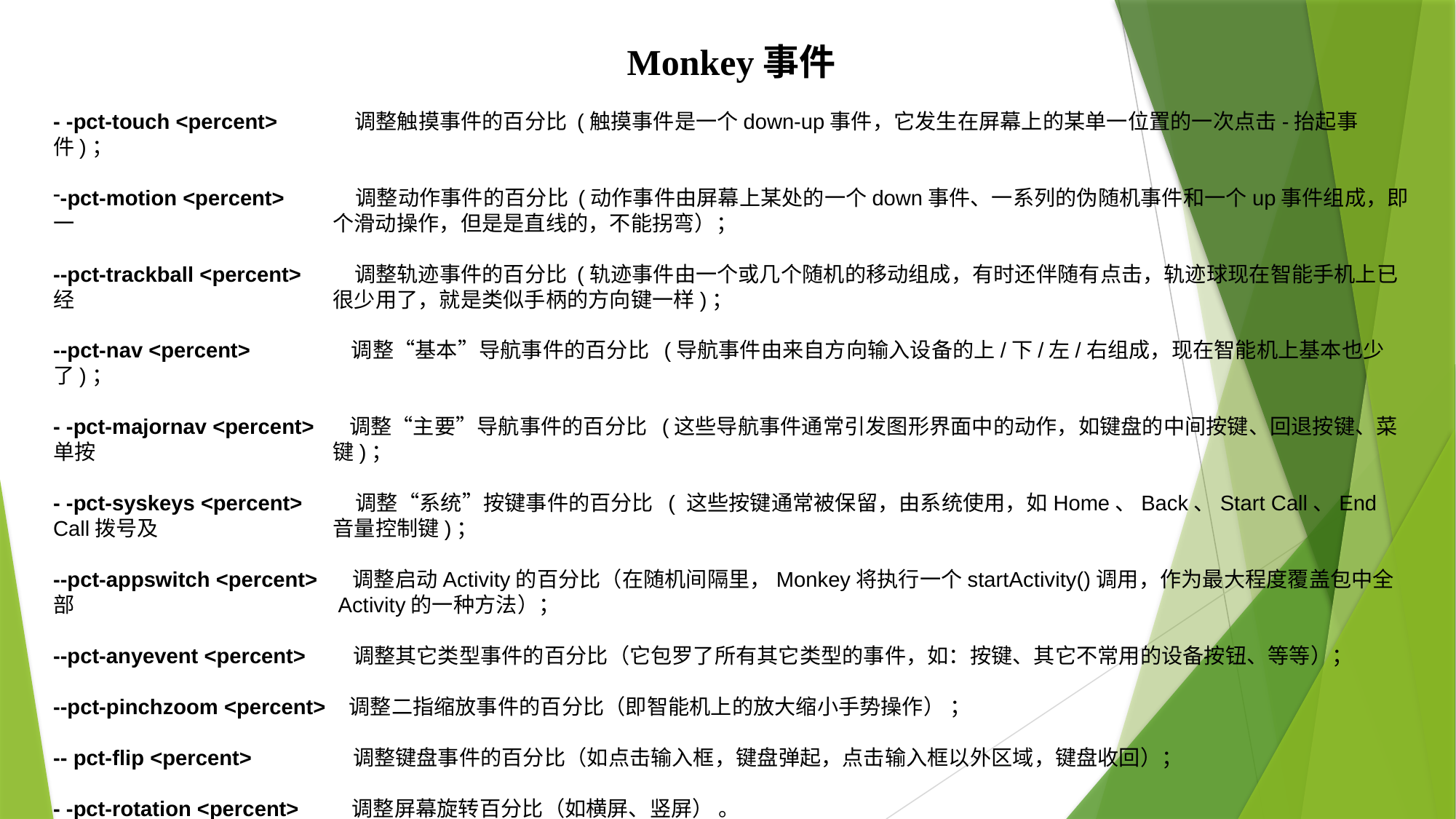

Monkey事件

- -pct-touch <percent>            调整触摸事件的百分比 (触摸事件是一个down-up事件，它发生在屏幕上的某单一位置的一次点击-抬起事件)；

-pct-motion <percent>           调整动作事件的百分比 (动作事件由屏幕上某处的一个down事件、一系列的伪随机事件和一个up事件组成，即一 		             个滑动操作，但是是直线的，不能拐弯）；

--pct-trackball <percent>        调整轨迹事件的百分比 (轨迹事件由一个或几个随机的移动组成，有时还伴随有点击，轨迹球现在智能手机上已经		             很少用了，就是类似手柄的方向键一样)；

--pct-nav <percent>                调整“基本”导航事件的百分比  (导航事件由来自方向输入设备的上/下/左/右组成，现在智能机上基本也少了)；

- -pct-majornav <percent>     调整“主要”导航事件的百分比  (这些导航事件通常引发图形界面中的动作，如键盘的中间按键、回退按键、菜单按 		             键)；

- -pct-syskeys <percent>        调整“系统”按键事件的百分比  ( 这些按键通常被保留，由系统使用，如Home、Back、Start Call、End Call拨号及		             音量控制键)；

--pct-appswitch <percent>     调整启动Activity的百分比（在随机间隔里，Monkey将执行一个startActivity()调用，作为最大程度覆盖包中全部	      	             Activity的一种方法）；

--pct-anyevent <percent>       调整其它类型事件的百分比（它包罗了所有其它类型的事件，如：按键、其它不常用的设备按钮、等等）；

--pct-pinchzoom <percent>   调整二指缩放事件的百分比（即智能机上的放大缩小手势操作） ；

-- pct-flip <percent>                调整键盘事件的百分比（如点击输入框，键盘弹起，点击输入框以外区域，键盘收回）；

- -pct-rotation <percent>        调整屏幕旋转百分比（如横屏、竖屏） 。